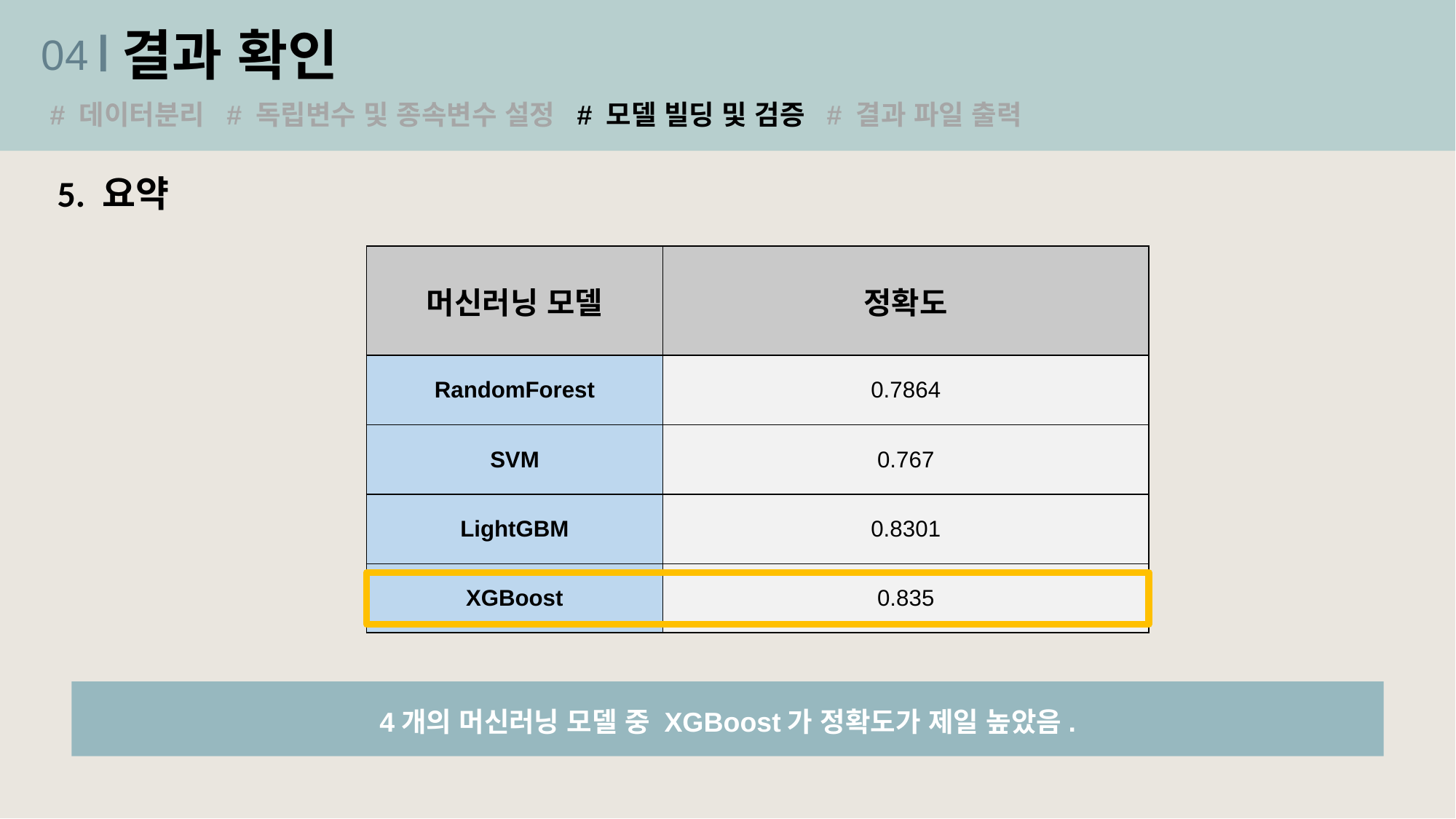

결과 확인
04

# 데이터분리  # 독립변수 및 종속변수 설정  # 모델 빌딩 및 검증  # 결과 파일 출력

5. 요약
| 머신러닝 모델 | 정확도 |
| --- | --- |
| RandomForest | 0.7864 |
| SVM | 0.767 |
| LightGBM | 0.8301 |
| XGBoost | 0.835 |

4개의 머신러닝 모델 중 XGBoost가 정확도가 제일 높았음.